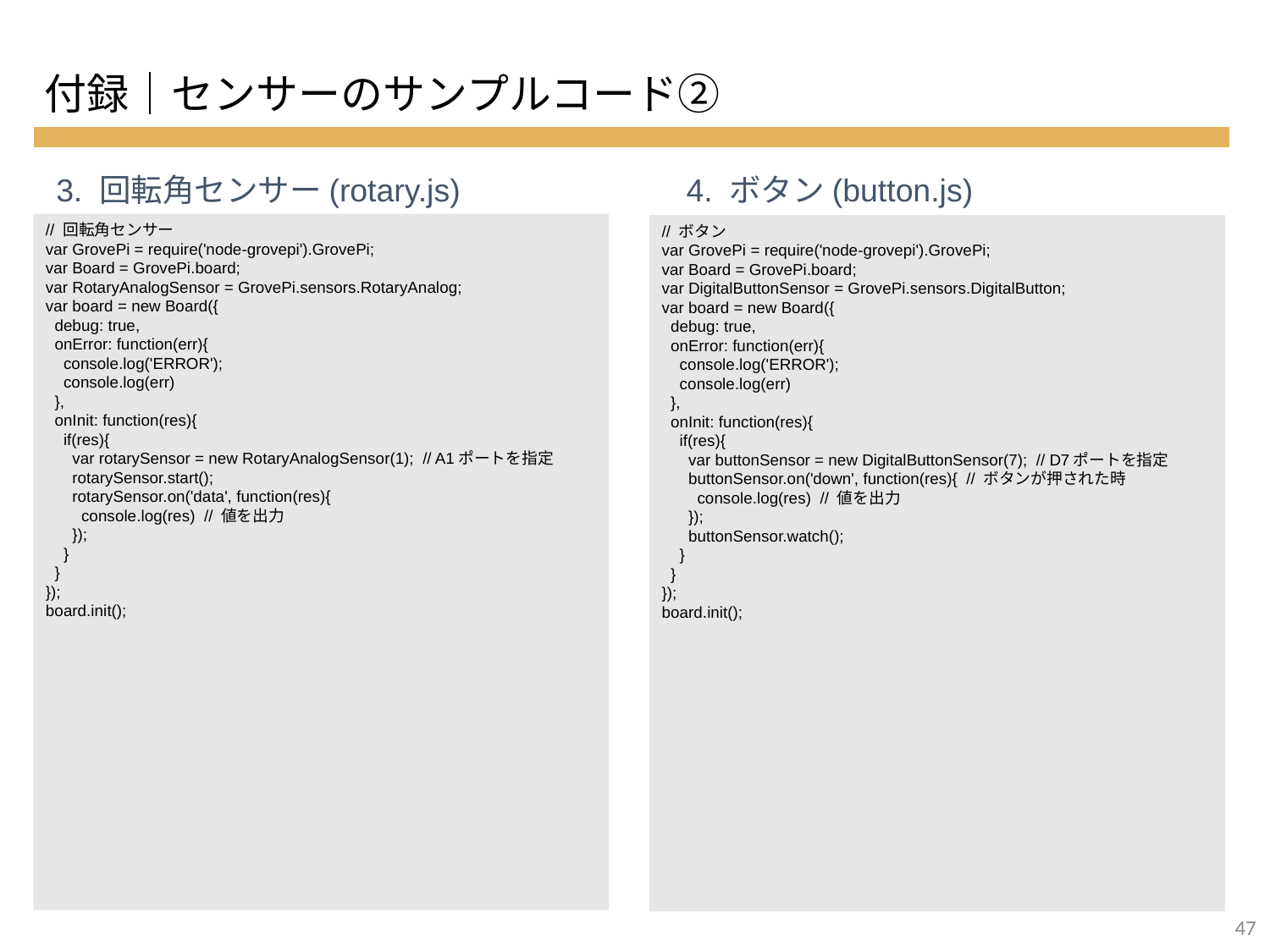

付録｜センサーのサンプルコード②
3. 回転角センサー(rotary.js)
4. ボタン(button.js)
// 回転角センサー
var GrovePi = require('node-grovepi').GrovePi;
var Board = GrovePi.board;
var RotaryAnalogSensor = GrovePi.sensors.RotaryAnalog;
var board = new Board({
  debug: true,
  onError: function(err){
    console.log('ERROR');
    console.log(err)
  },
  onInit: function(res){
    if(res){
      var rotarySensor = new RotaryAnalogSensor(1);  // A1ポートを指定
      rotarySensor.start();
      rotarySensor.on('data', function(res){
        console.log(res)  // 値を出力
      });
    }
  }
});
board.init();
// ボタン
var GrovePi = require('node-grovepi').GrovePi;
var Board = GrovePi.board;
var DigitalButtonSensor = GrovePi.sensors.DigitalButton;
var board = new Board({
  debug: true,
  onError: function(err){
    console.log('ERROR');
    console.log(err)
  },
  onInit: function(res){
    if(res){
      var buttonSensor = new DigitalButtonSensor(7);  // D7ポートを指定
      buttonSensor.on('down', function(res){  // ボタンが押された時
        console.log(res)  // 値を出力
      });
      buttonSensor.watch();
    }
  }
});
board.init();
47